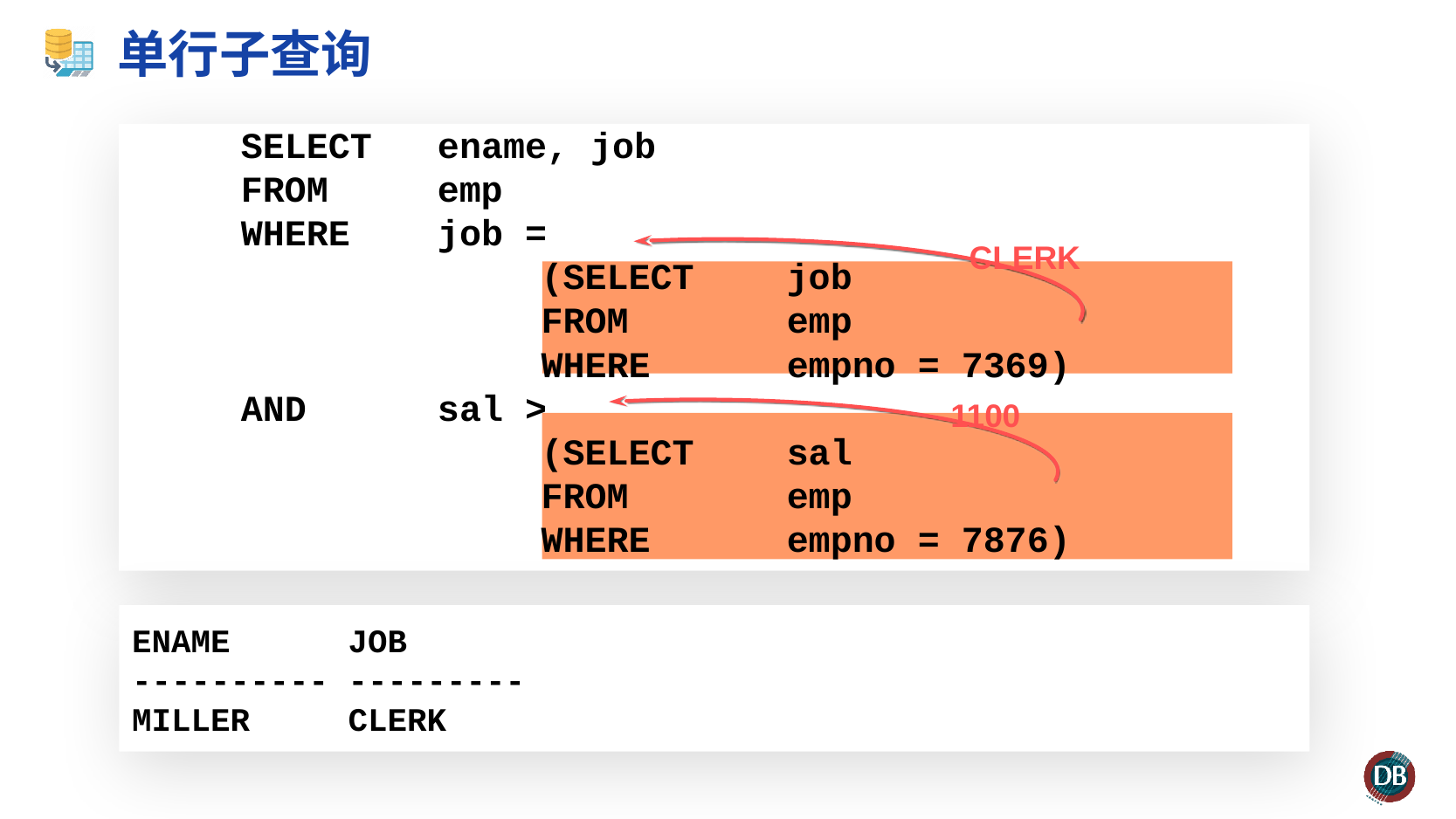

# 单行子查询

     SELECT   ename, job
     FROM     emp
     WHERE    job =
  		(SELECT  	job
  	     	FROM     	emp
  	    	WHERE    	empno = 7369)
     AND      sal >
  		(SELECT  	sal
  		FROM	emp
  		WHERE	empno = 7876)
CLERK

1100

ENAME      JOB
---------- ---------
MILLER     CLERK